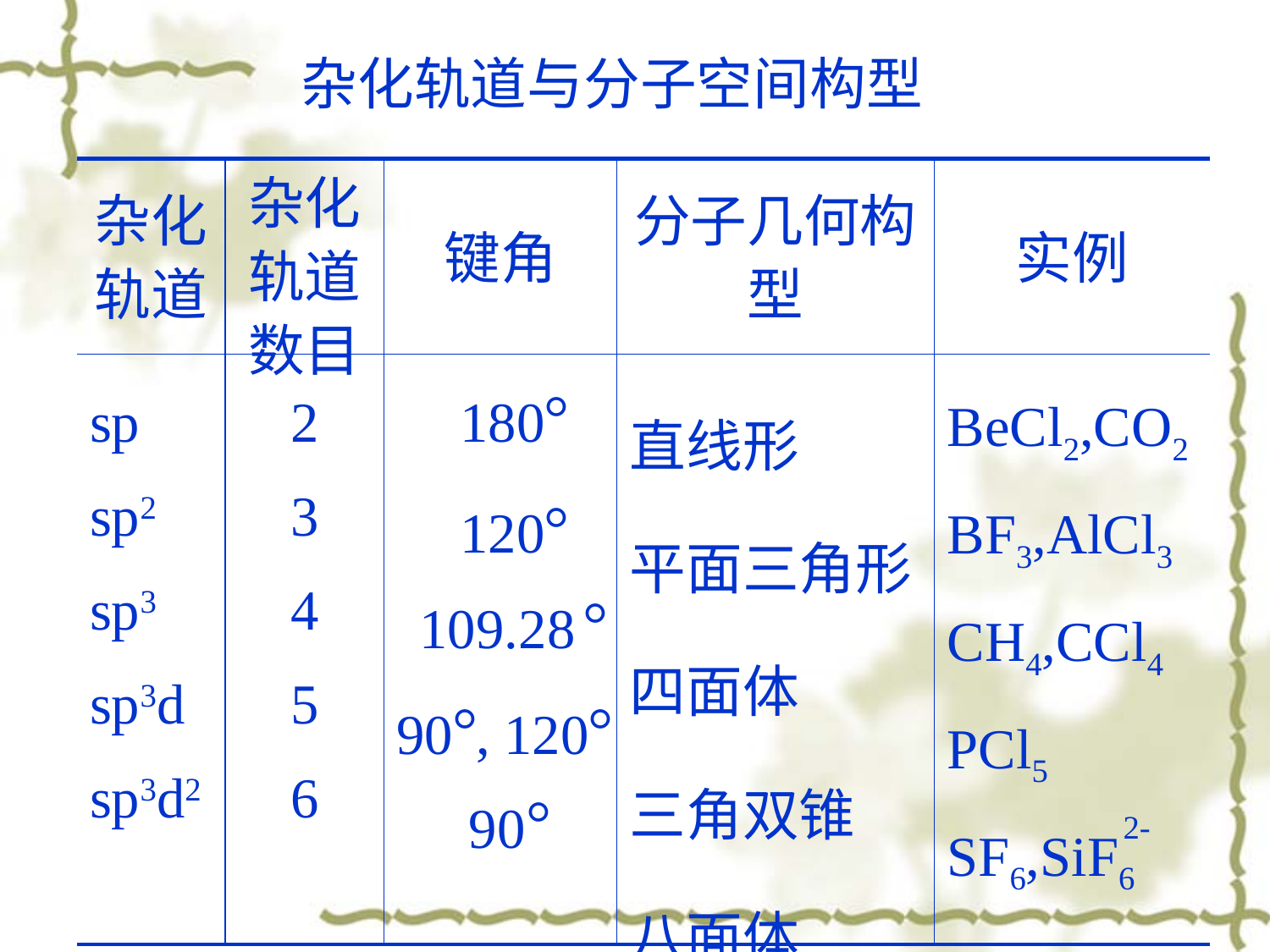

杂化轨道与分子空间构型
| 杂化轨道 | 杂化轨道数目 | 键角 | 分子几何构型 | 实例 |
| --- | --- | --- | --- | --- |
| sp sp2 sp3 sp3d sp3d2 | 2 3 4 5 6 |  | 直线形 平面三角形 四面体 三角双锥 八面体 | BeCl2,CO2 BF3,AlCl3 CH4,CCl4 PCl5 SF6,SiF6 |
°
180
°
120
°
109.28
°
°
90
, 120
°
90
2-